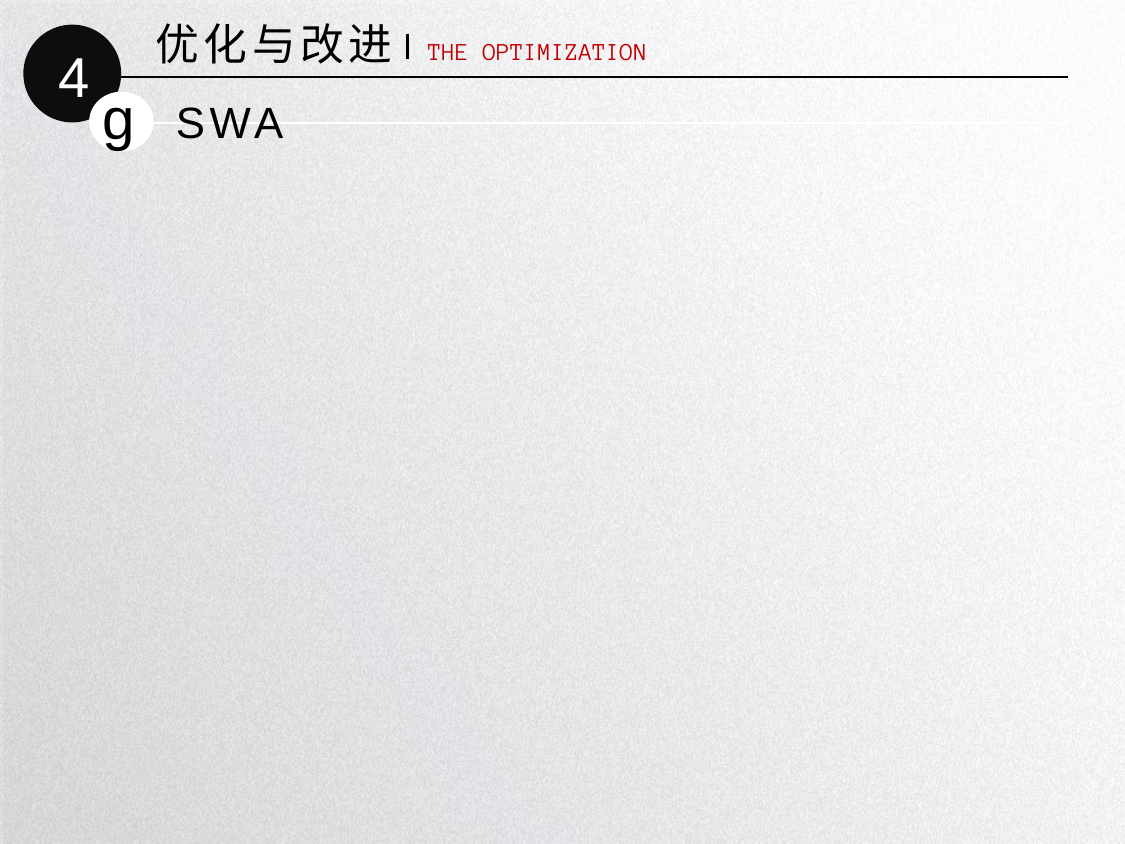

优化与改进

4
THE OPTIMIZATION
g

SWA
延时符